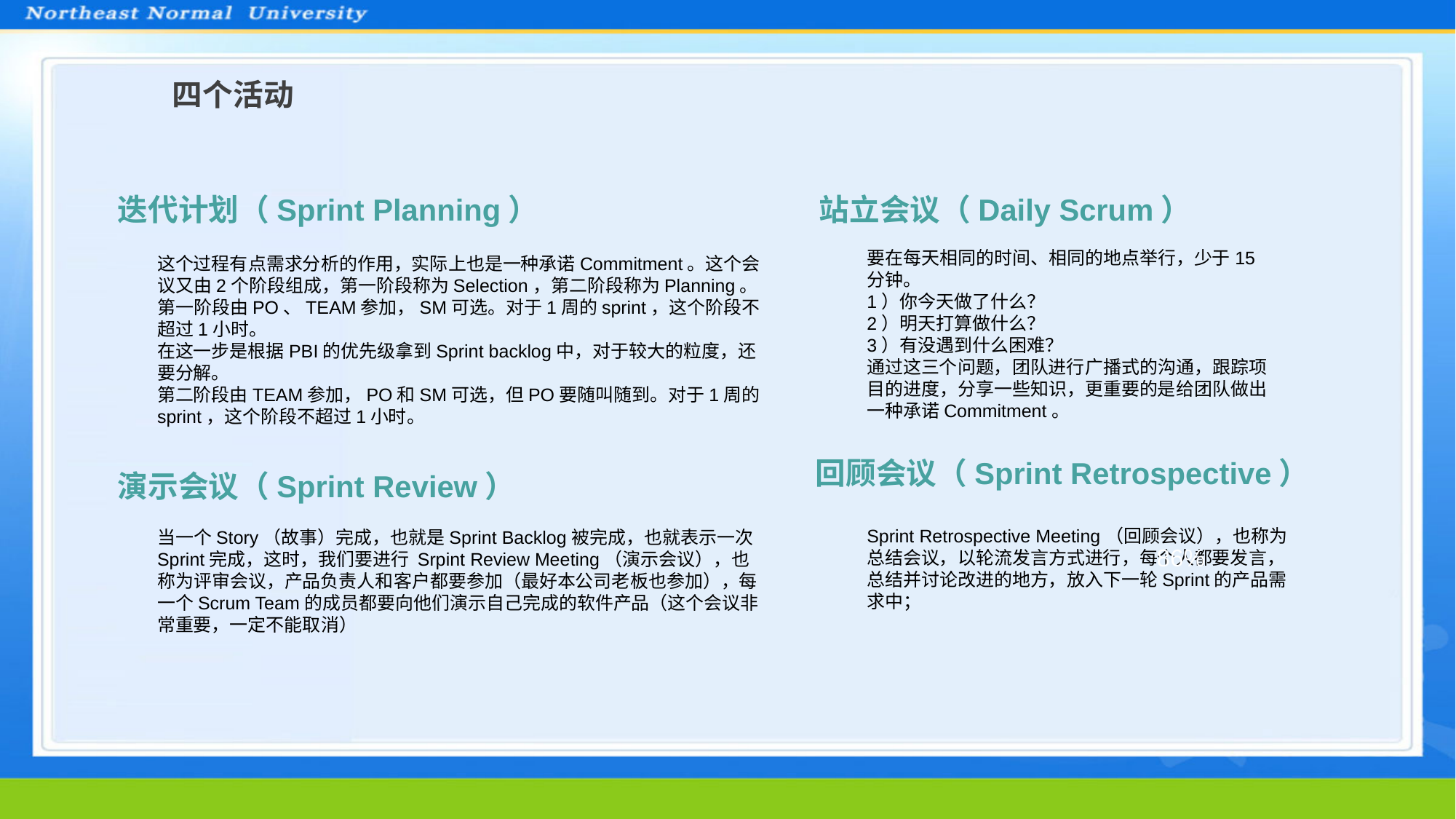

四个活动
迭代计划（Sprint Planning）
站立会议（Daily Scrum）
要在每天相同的时间、相同的地点举行，少于15分钟。
1）你今天做了什么？
2）明天打算做什么？
3）有没遇到什么困难？
通过这三个问题，团队进行广播式的沟通，跟踪项目的进度，分享一些知识，更重要的是给团队做出一种承诺Commitment。

这个过程有点需求分析的作用，实际上也是一种承诺Commitment。这个会议又由2个阶段组成，第一阶段称为Selection，第二阶段称为Planning。
第一阶段由PO、TEAM参加，SM可选。对于1周的sprint，这个阶段不超过1小时。
在这一步是根据PBI的优先级拿到Sprint backlog中，对于较大的粒度，还要分解。
第二阶段由TEAM参加，PO和SM可选，但PO要随叫随到。对于1周的sprint，这个阶段不超过1小时。
回顾会议（Sprint Retrospective）
Sprint Retrospective Meeting（回顾会议），也称为总结会议，以轮流发言方式进行，每个人都要发言，总结并讨论改进的地方，放入下一轮Sprint的产品需求中；
演示会议（Sprint Review）
当一个Story（故事）完成，也就是Sprint Backlog被完成，也就表示一次Sprint完成，这时，我们要进行 Srpint Review Meeting（演示会议），也称为评审会议，产品负责人和客户都要参加（最好本公司老板也参加），每一个Scrum Team的成员都要向他们演示自己完成的软件产品（这个会议非常重要，一定不能取消）
86%